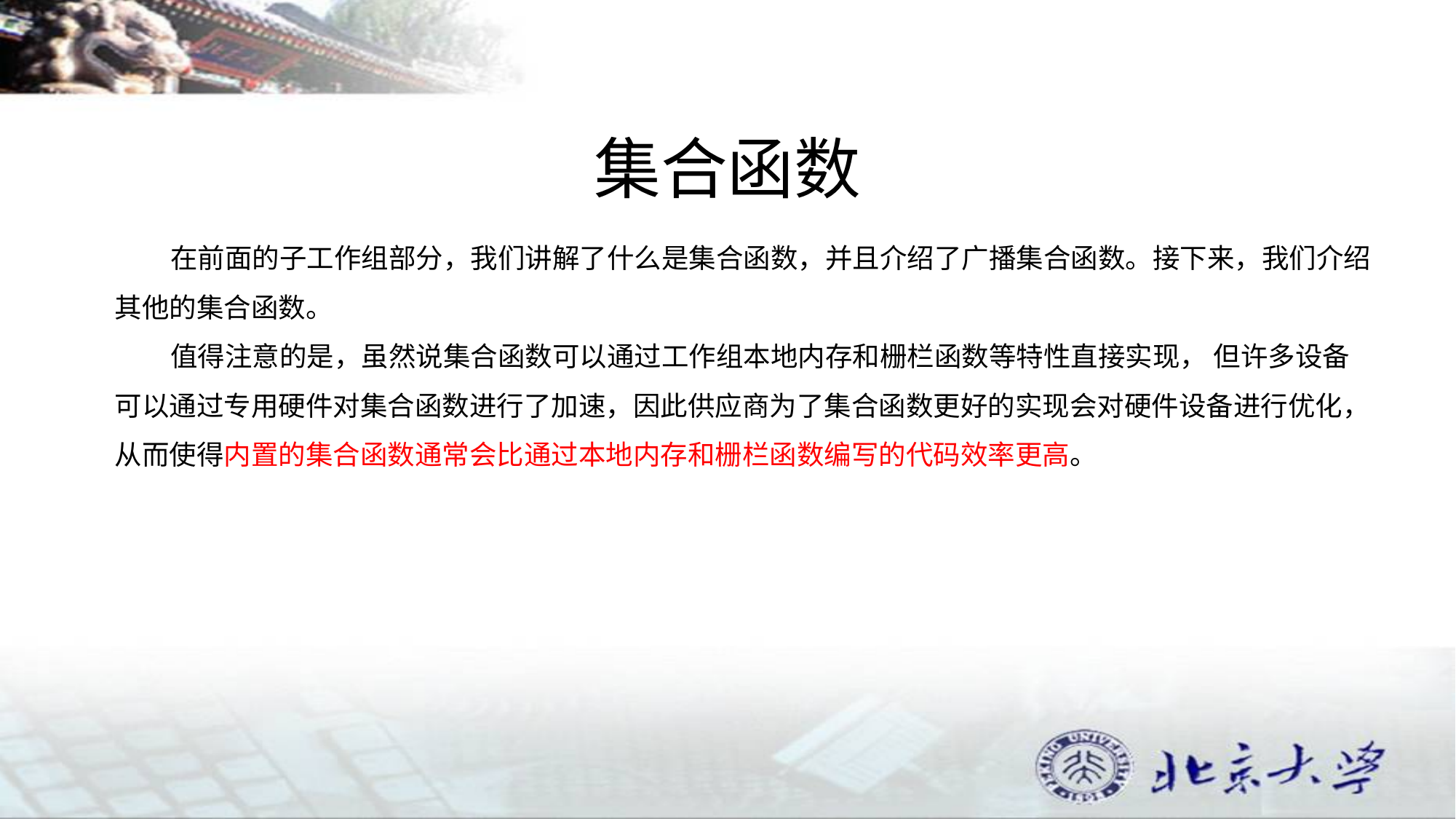

# 集合函数
        在前面的子工作组部分，我们讲解了什么是集合函数，并且介绍了广播集合函数。接下来，我们介绍其他的集合函数。
        值得注意的是，虽然说集合函数可以通过工作组本地内存和栅栏函数等特性直接实现， 但许多设备可以通过专用硬件对集合函数进行了加速，因此供应商为了集合函数更好的实现会对硬件设备进行优化，从而使得内置的集合函数通常会比通过本地内存和栅栏函数编写的代码效率更高。